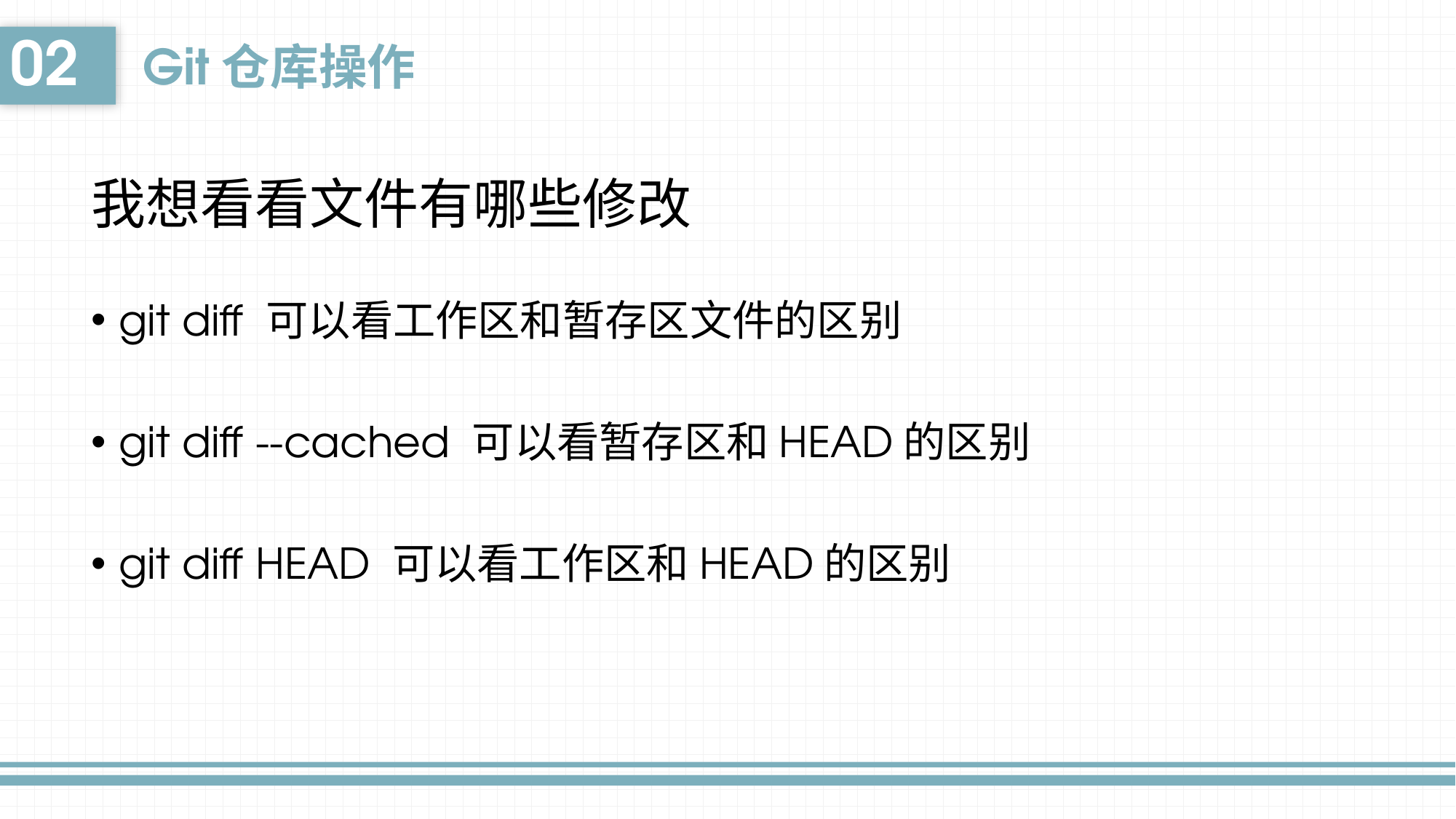

02
Git仓库操作
我想看看文件有哪些修改
git diff 可以看工作区和暂存区文件的区别

git diff --cached 可以看暂存区和HEAD的区别

git diff HEAD 可以看工作区和HEAD的区别